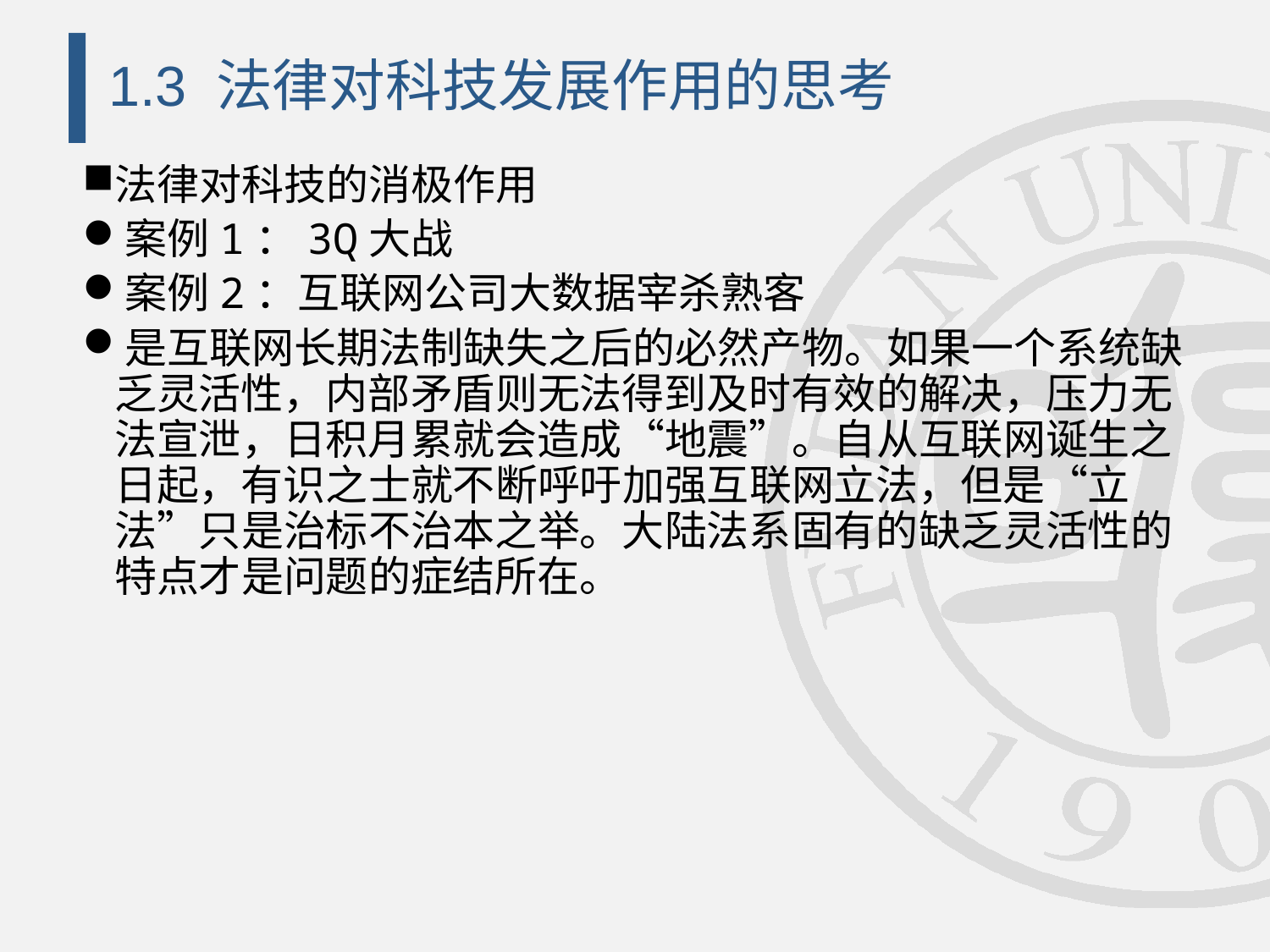

# 1.3 法律对科技发展作用的思考
法律对科技的消极作用
案例1：3Q大战
案例2：互联网公司大数据宰杀熟客
是互联网长期法制缺失之后的必然产物。如果一个系统缺乏灵活性，内部矛盾则无法得到及时有效的解决，压力无法宣泄，日积月累就会造成“地震”。自从互联网诞生之日起，有识之士就不断呼吁加强互联网立法，但是“立法”只是治标不治本之举。大陆法系固有的缺乏灵活性的特点才是问题的症结所在。